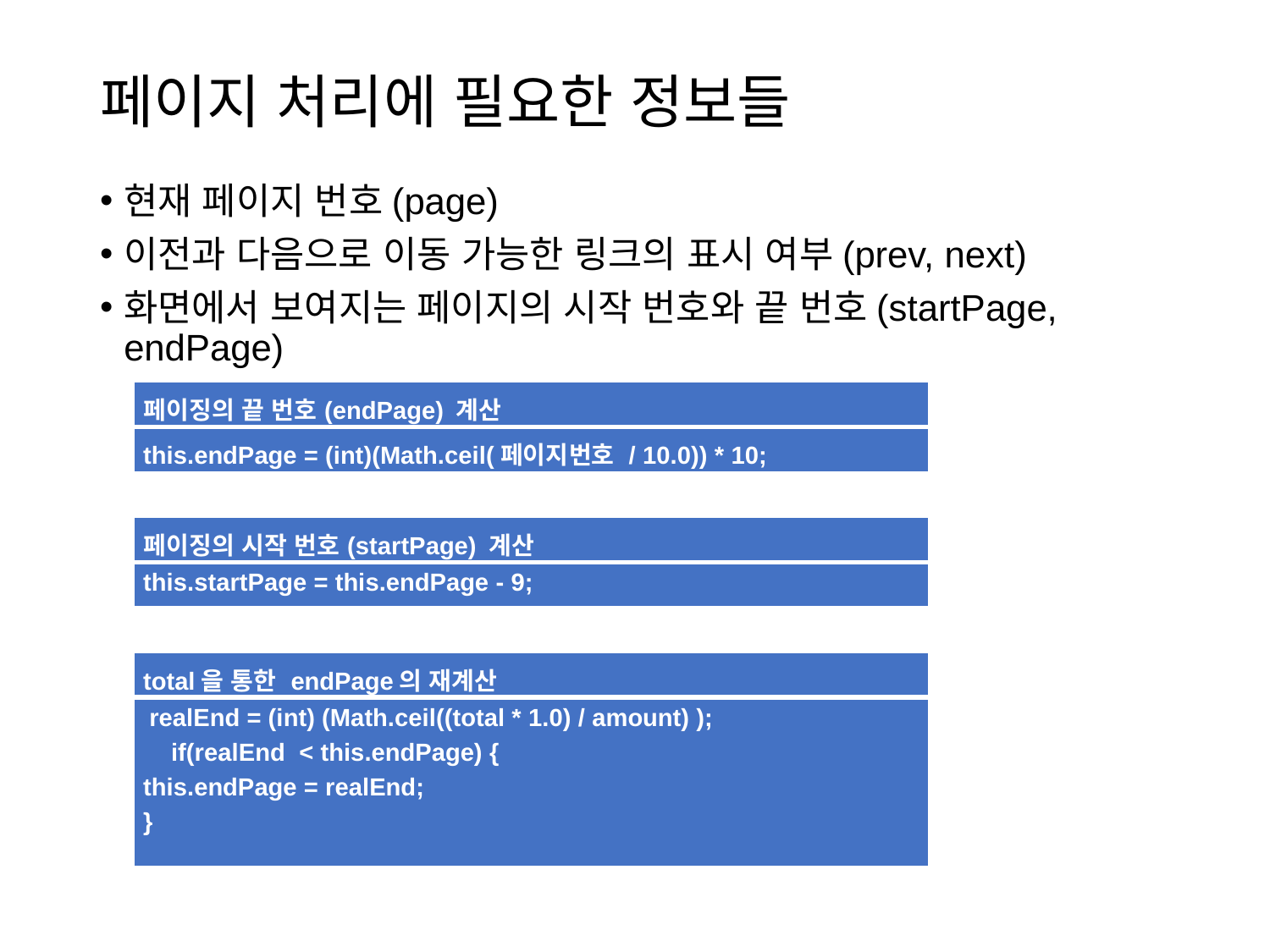

# 페이지 처리에 필요한 정보들
현재 페이지 번호(page)
이전과 다음으로 이동 가능한 링크의 표시 여부(prev, next)
화면에서 보여지는 페이지의 시작 번호와 끝 번호(startPage, endPage)

| 페이징의 끝 번호(endPage) 계산 |
| --- |
| this.endPage = (int)(Math.ceil(페이지번호 / 10.0)) \* 10; |
| 페이징의 시작 번호(startPage) 계산 |
| --- |
| this.startPage = this.endPage - 9; |
| total을 통한 endPage의 재계산 |
| --- |
| realEnd = (int) (Math.ceil((total \* 1.0) / amount) ); if(realEnd < this.endPage) { this.endPage = realEnd; } |